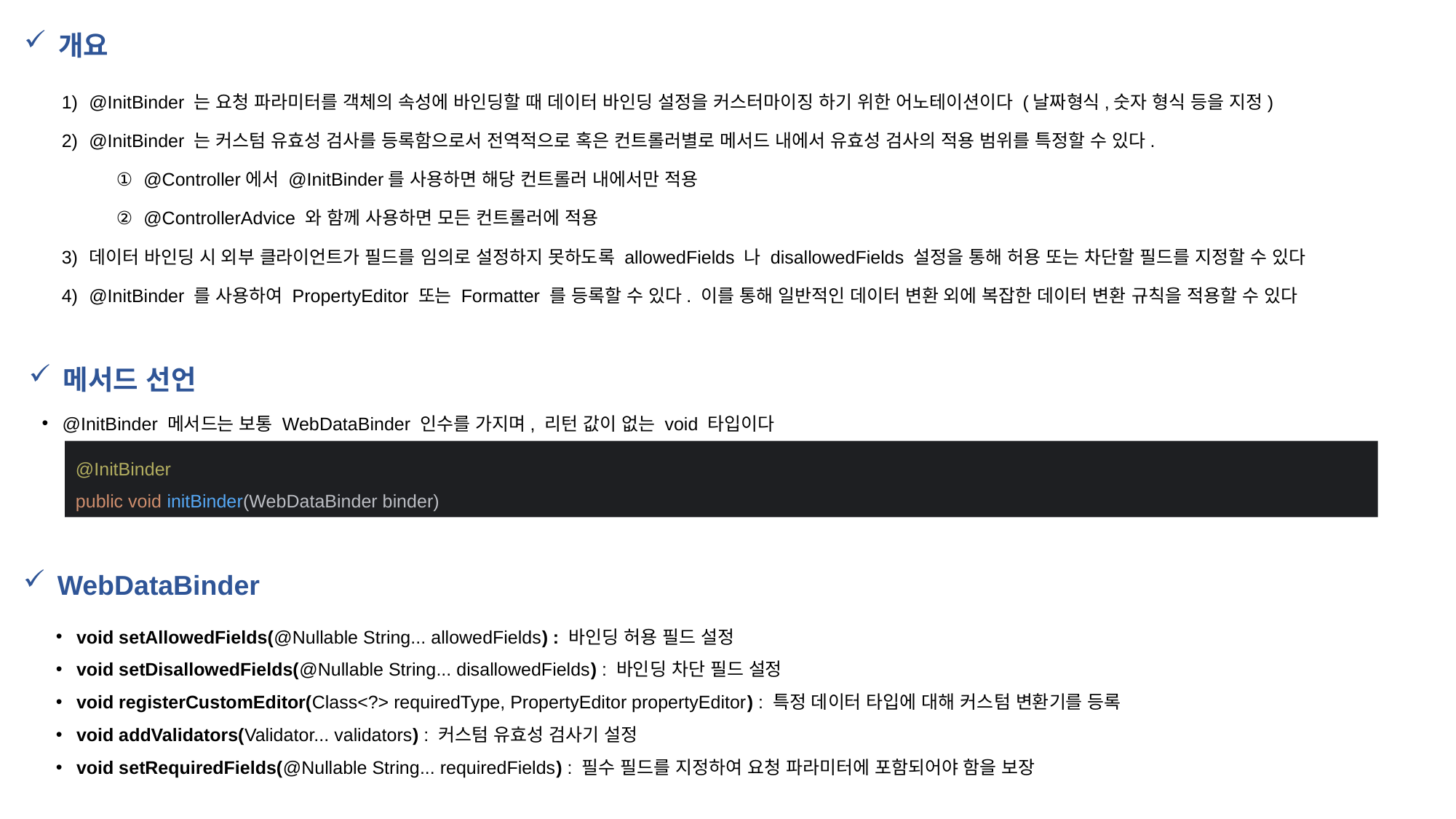

개요
@InitBinder 는 요청 파라미터를 객체의 속성에 바인딩할 때 데이터 바인딩 설정을 커스터마이징 하기 위한 어노테이션이다 (날짜형식,숫자 형식 등을 지정)
@InitBinder 는 커스텀 유효성 검사를 등록함으로서 전역적으로 혹은 컨트롤러별로 메서드 내에서 유효성 검사의 적용 범위를 특정할 수 있다.
@Controller에서 @InitBinder를 사용하면 해당 컨트롤러 내에서만 적용
@ControllerAdvice 와 함께 사용하면 모든 컨트롤러에 적용
데이터 바인딩 시 외부 클라이언트가 필드를 임의로 설정하지 못하도록 allowedFields 나 disallowedFields 설정을 통해 허용 또는 차단할 필드를 지정할 수 있다
@InitBinder 를 사용하여 PropertyEditor 또는 Formatter 를 등록할 수 있다. 이를 통해 일반적인 데이터 변환 외에 복잡한 데이터 변환 규칙을 적용할 수 있다
메서드 선언
@InitBinder 메서드는 보통 WebDataBinder 인수를 가지며, 리턴 값이 없는 void 타입이다
@InitBinder
public void initBinder(WebDataBinder binder)
WebDataBinder
void setAllowedFields(@Nullable String... allowedFields) : 바인딩 허용 필드 설정
void setDisallowedFields(@Nullable String... disallowedFields) : 바인딩 차단 필드 설정
void registerCustomEditor(Class<?> requiredType, PropertyEditor propertyEditor) : 특정 데이터 타입에 대해 커스텀 변환기를 등록
void addValidators(Validator... validators) : 커스텀 유효성 검사기 설정
void setRequiredFields(@Nullable String... requiredFields) : 필수 필드를 지정하여 요청 파라미터에 포함되어야 함을 보장